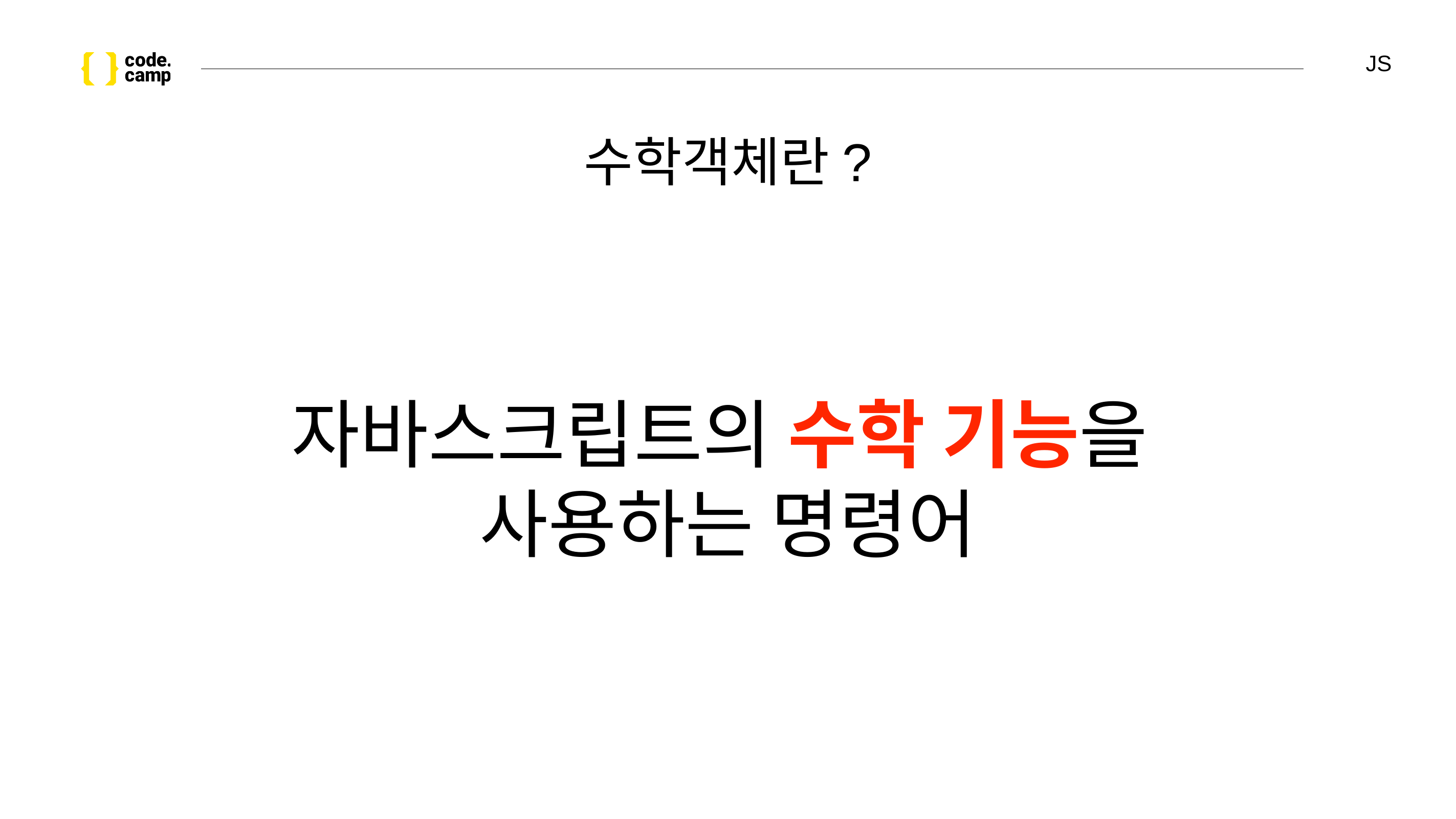

# JS

수학객체란?
자바스크립트의 수학 기능을
사용하는 명령어